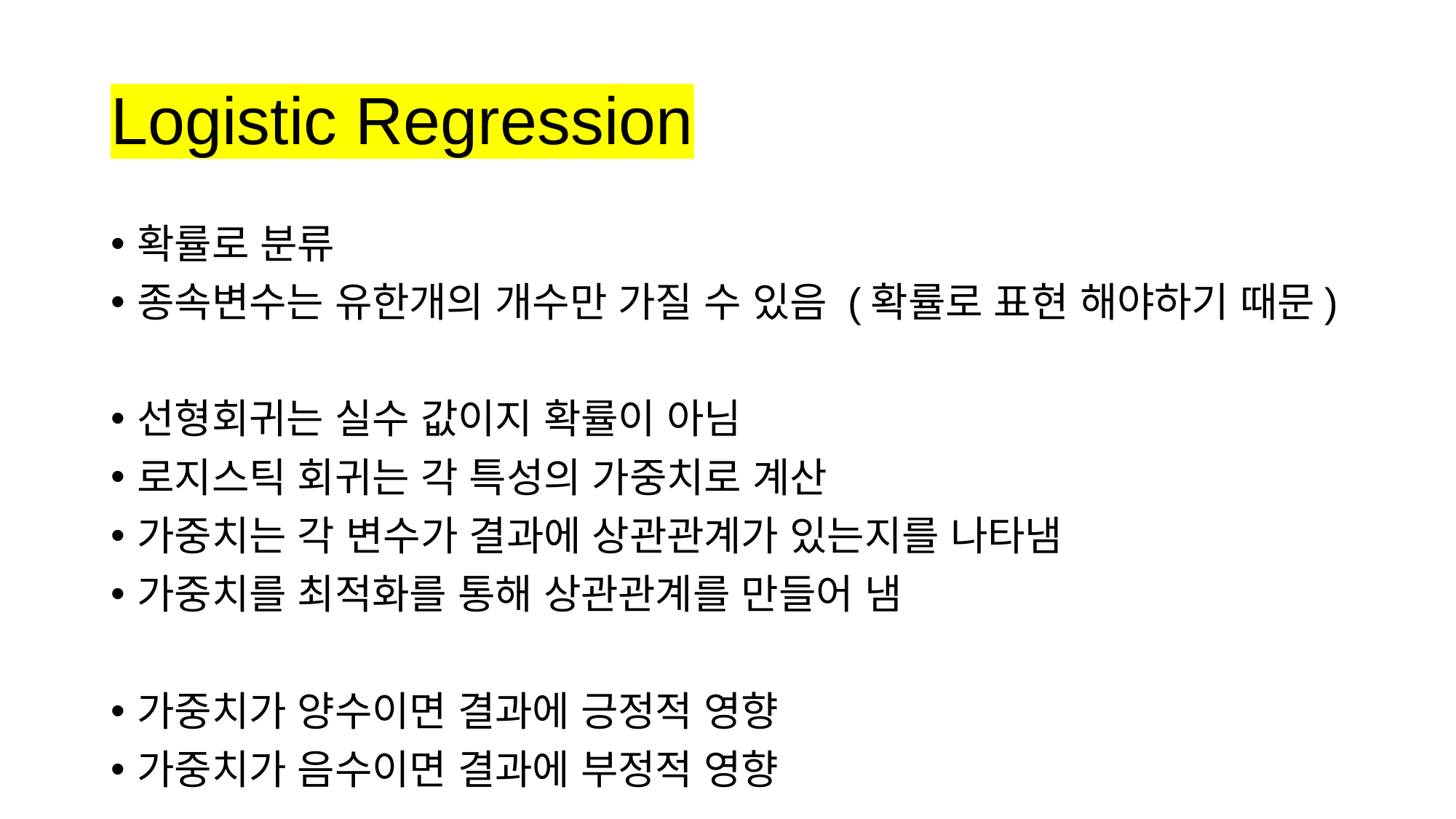

# Logistic Regression
확률로 분류
종속변수는 유한개의 개수만 가질 수 있음 (확률로 표현 해야하기 때문)

선형회귀는 실수 값이지 확률이 아님
로지스틱 회귀는 각 특성의 가중치로 계산
가중치는 각 변수가 결과에 상관관계가 있는지를 나타냄
가중치를 최적화를 통해 상관관계를 만들어 냄

가중치가 양수이면 결과에 긍정적 영향
가중치가 음수이면 결과에 부정적 영향